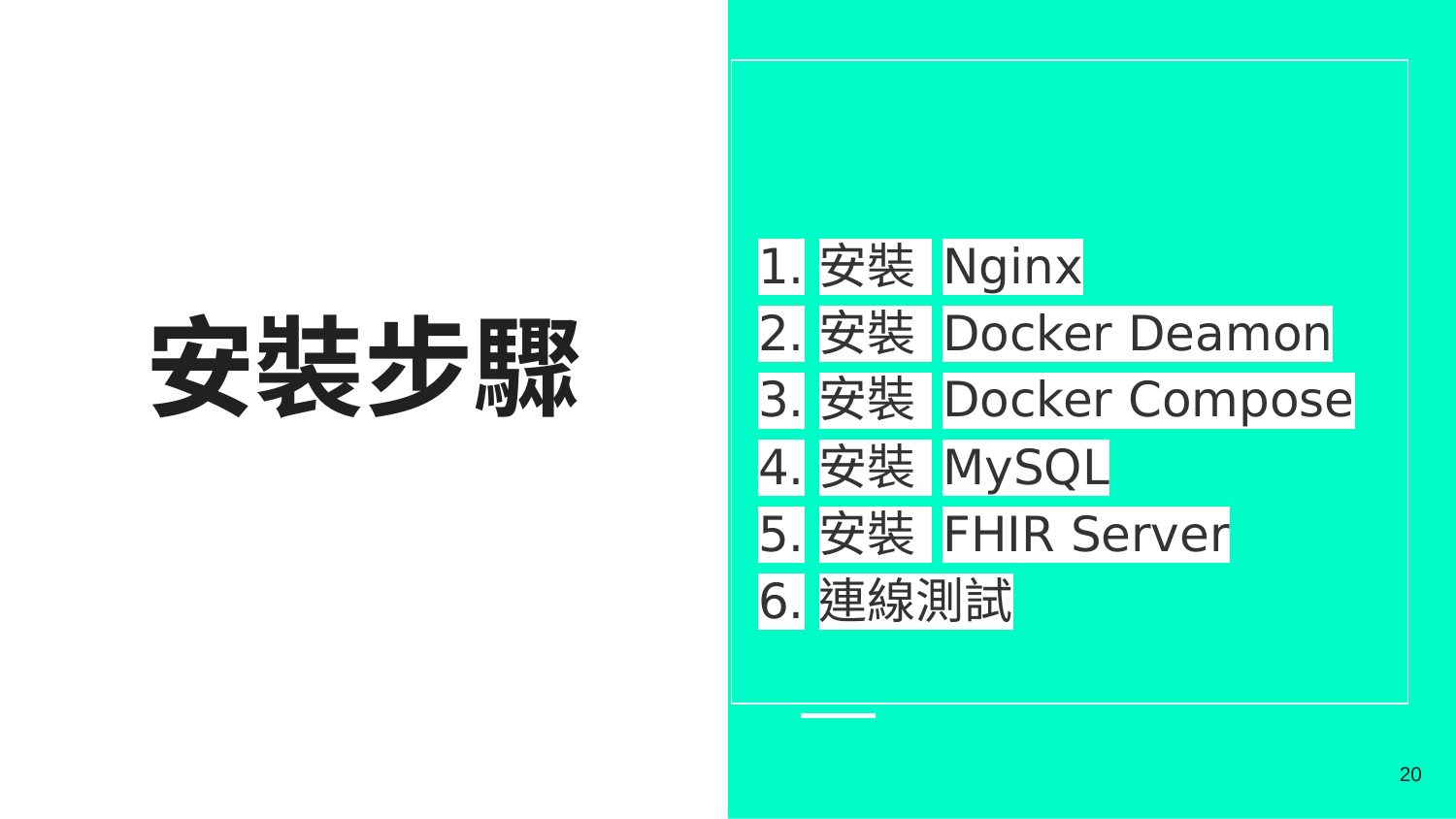

安裝 Nginx
安裝 Docker Deamon
安裝 Docker Compose
安裝 MySQL
安裝 FHIR Server
連線測試
# 安裝步驟

20